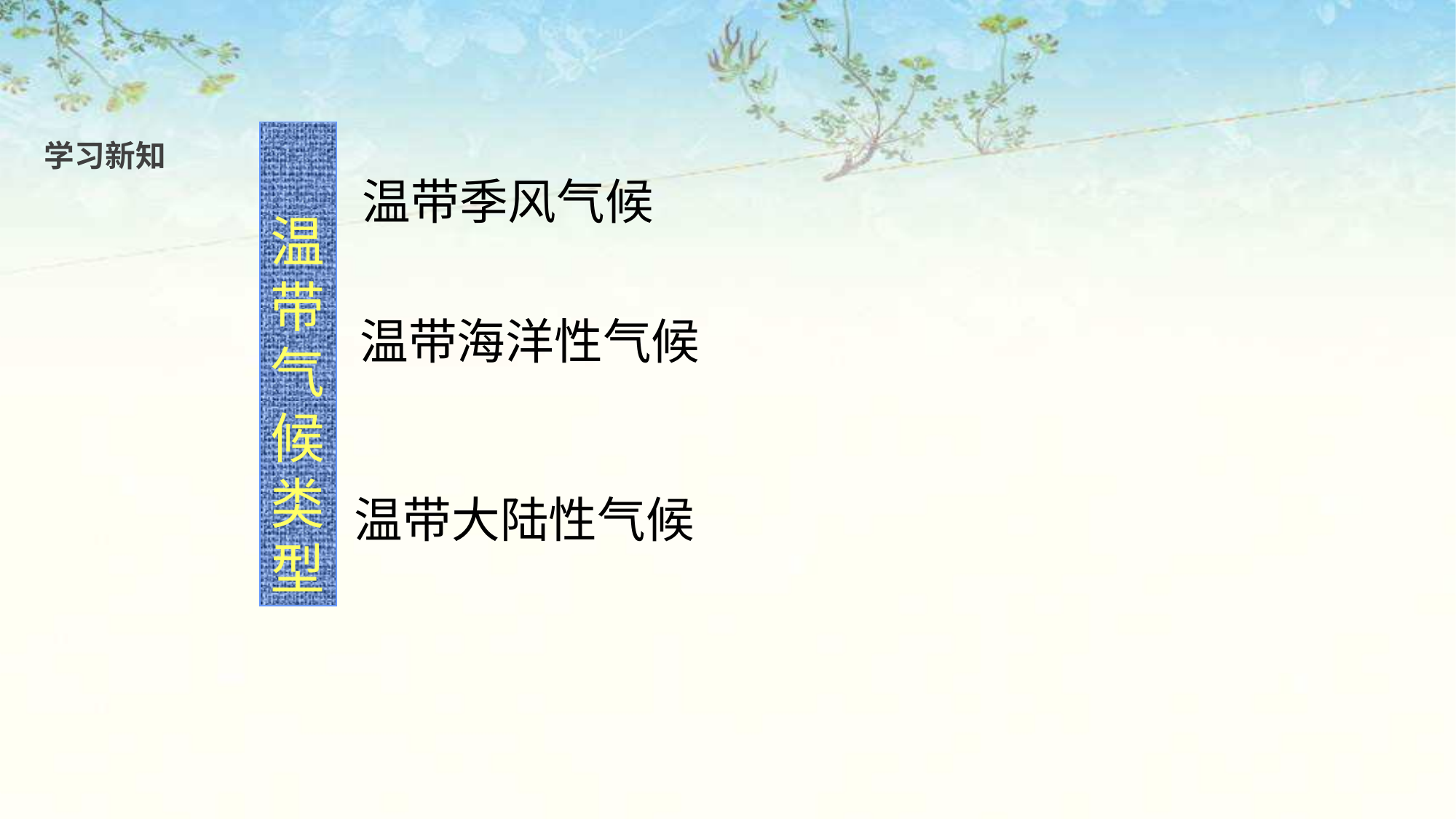

温
带
气
候
类
型
学习新知
温带季风气候
温带海洋性气候
温带大陆性气候